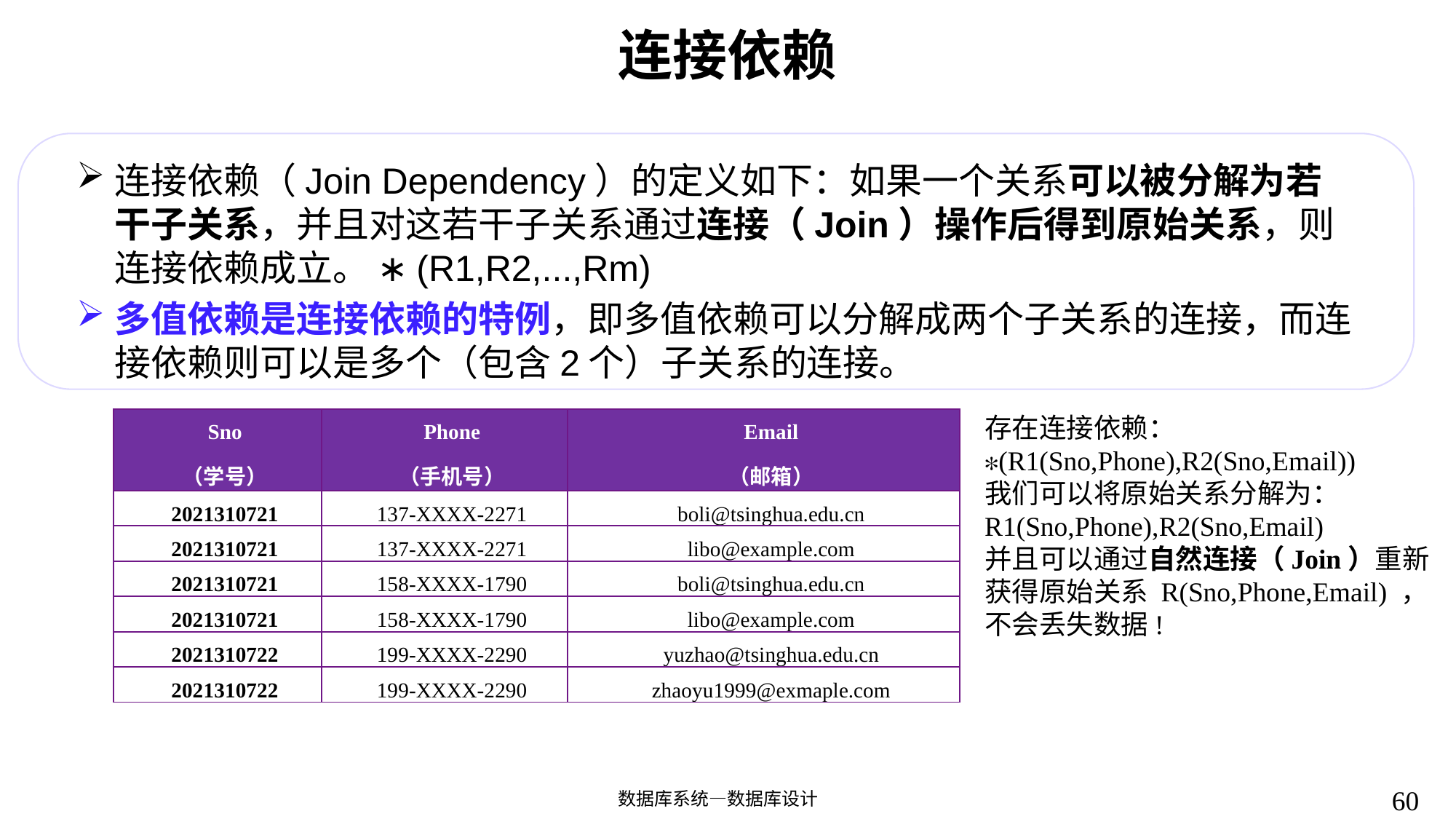

# 连接依赖

连接依赖（Join Dependency）的定义如下：如果一个关系可以被分解为若干子关系，并且对这若干子关系通过连接（Join）操作后得到原始关系，则连接依赖成立。 ∗(R1,R2,...,Rm)
多值依赖是连接依赖的特例，即多值依赖可以分解成两个子关系的连接，而连接依赖则可以是多个（包含2个）子关系的连接。

存在连接依赖：
∗(R1​(Sno,Phone),R2​(Sno,Email))
我们可以将原始关系分解为：
R1​(Sno,Phone),R2​(Sno,Email)
并且可以通过自然连接（Join）重新获得原始关系 R(Sno,Phone,Email) ，不会丢失数据!
| Sno （学号） | Phone （手机号） | Email （邮箱） |
| --- | --- | --- |
| 2021310721 | 137-XXXX-2271 | boli@tsinghua.edu.cn |
| 2021310721 | 137-XXXX-2271 | libo@example.com |
| 2021310721 | 158-XXXX-1790 | boli@tsinghua.edu.cn |
| 2021310721 | 158-XXXX-1790 | libo@example.com |
| 2021310722 | 199-XXXX-2290 | yuzhao@tsinghua.edu.cn |
| 2021310722 | 199-XXXX-2290 | zhaoyu1999@exmaple.com |
60
数据库系统—数据库设计